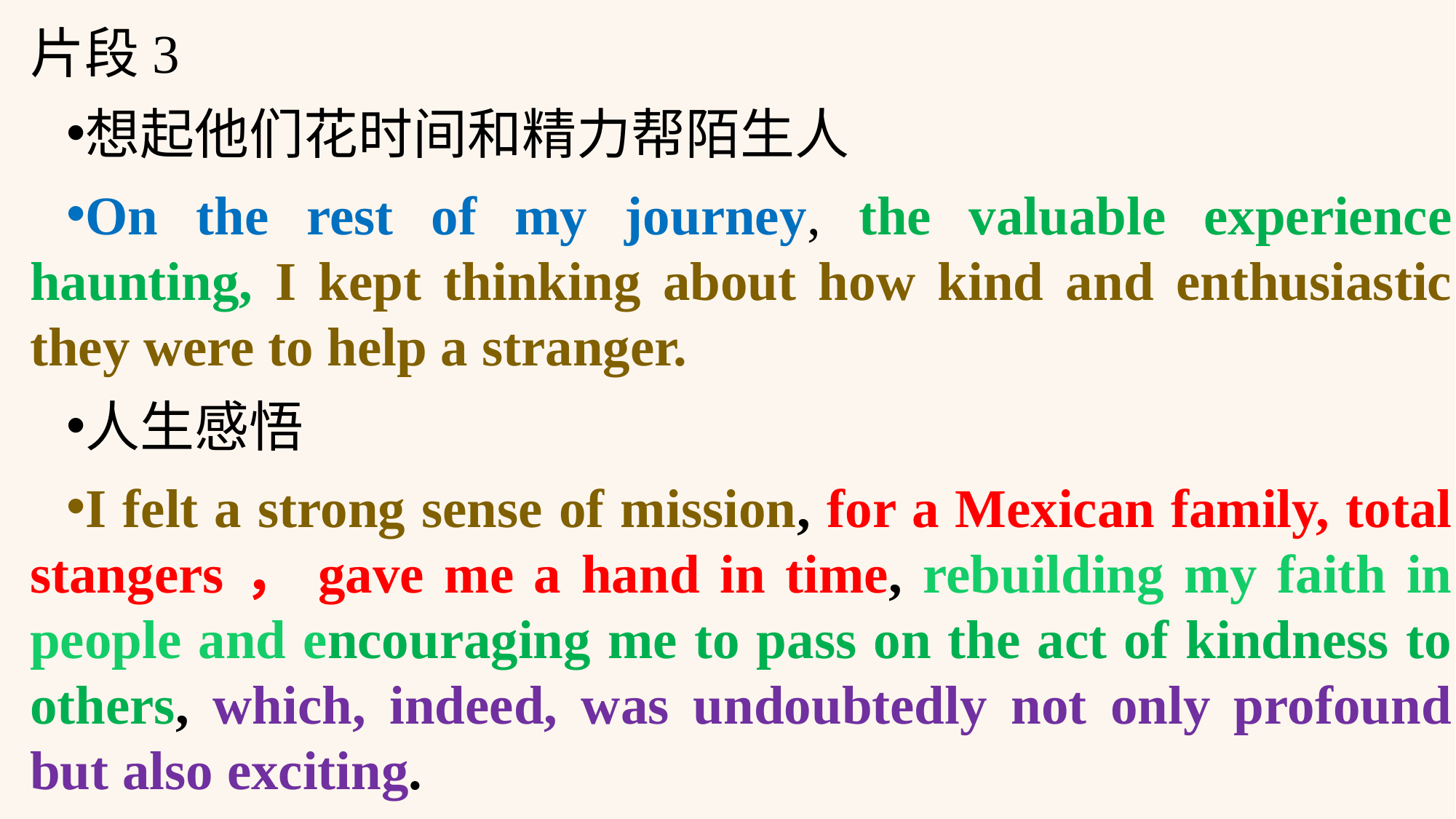

片段3
想起他们花时间和精力帮陌生人
On the rest of my journey, the valuable experience haunting, I kept thinking about how kind and enthusiastic they were to help a stranger.
人生感悟
I felt a strong sense of mission, for a Mexican family, total stangers，gave me a hand in time, rebuilding my faith in people and encouraging me to pass on the act of kindness to others, which, indeed, was undoubtedly not only profound but also exciting.